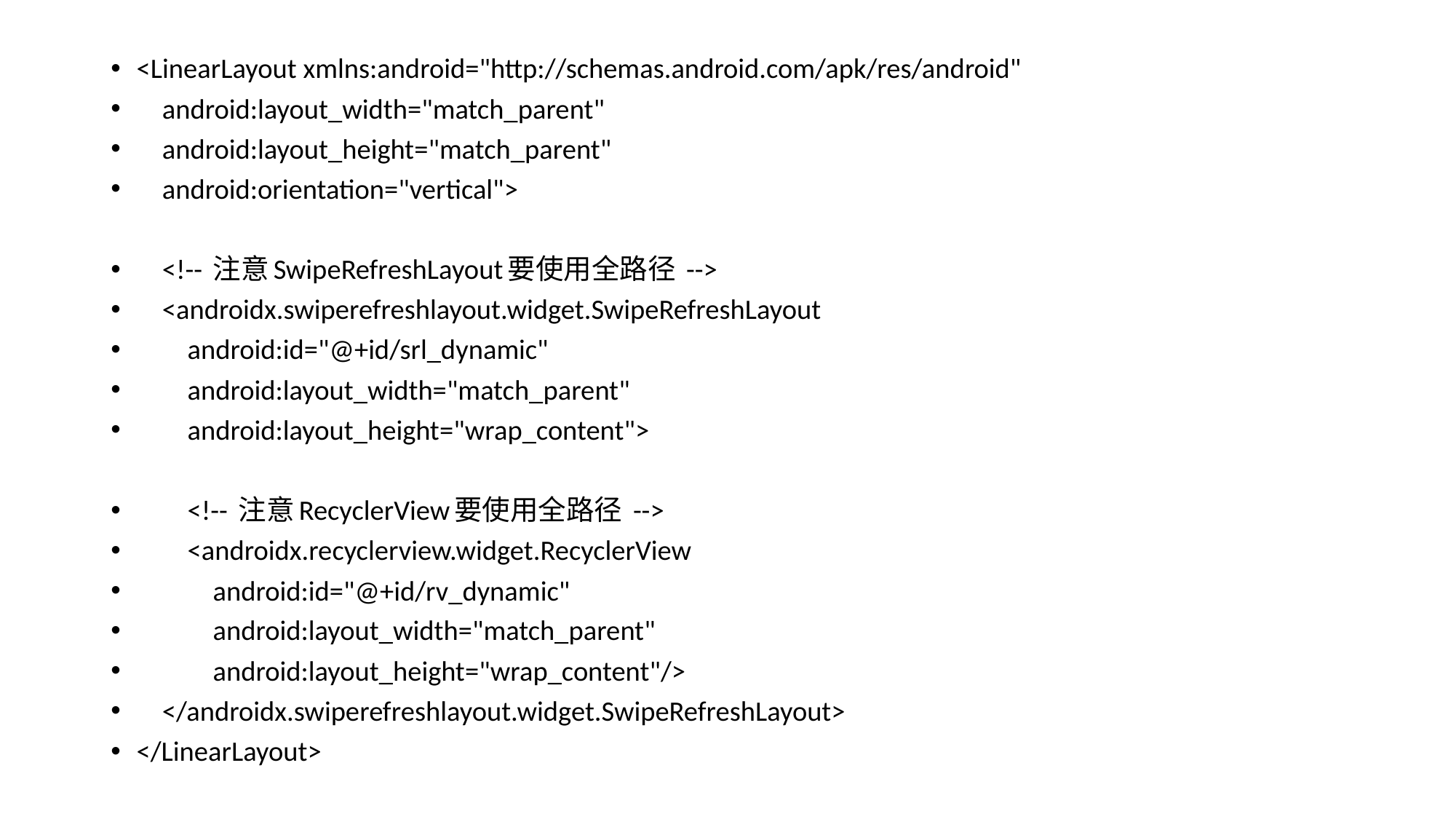

<LinearLayout xmlns:android="http://schemas.android.com/apk/res/android"
    android:layout_width="match_parent"
    android:layout_height="match_parent"
    android:orientation="vertical">

    <!-- 注意SwipeRefreshLayout要使用全路径 -->
    <androidx.swiperefreshlayout.widget.SwipeRefreshLayout
        android:id="@+id/srl_dynamic"
        android:layout_width="match_parent"
        android:layout_height="wrap_content">

        <!-- 注意RecyclerView要使用全路径 -->
        <androidx.recyclerview.widget.RecyclerView
            android:id="@+id/rv_dynamic"
            android:layout_width="match_parent"
            android:layout_height="wrap_content"/>
    </androidx.swiperefreshlayout.widget.SwipeRefreshLayout>
</LinearLayout>